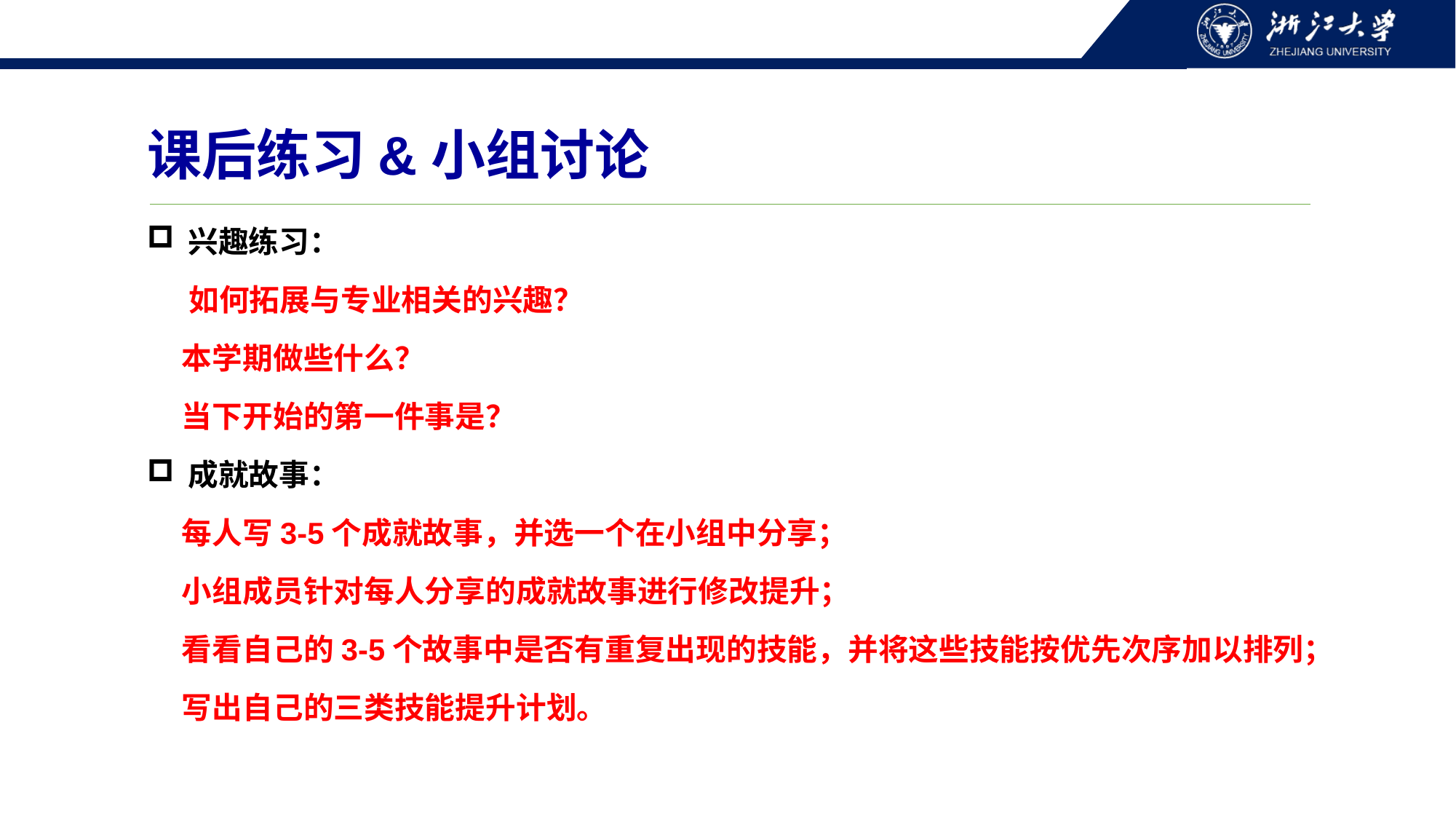

课后练习&小组讨论
兴趣练习：
     如何拓展与专业相关的兴趣？
    本学期做些什么？
    当下开始的第一件事是？
成就故事：
    每人写3-5个成就故事，并选一个在小组中分享；
    小组成员针对每人分享的成就故事进行修改提升；
    看看自己的3-5个故事中是否有重复出现的技能，并将这些技能按优先次序加以排列；
    写出自己的三类技能提升计划。